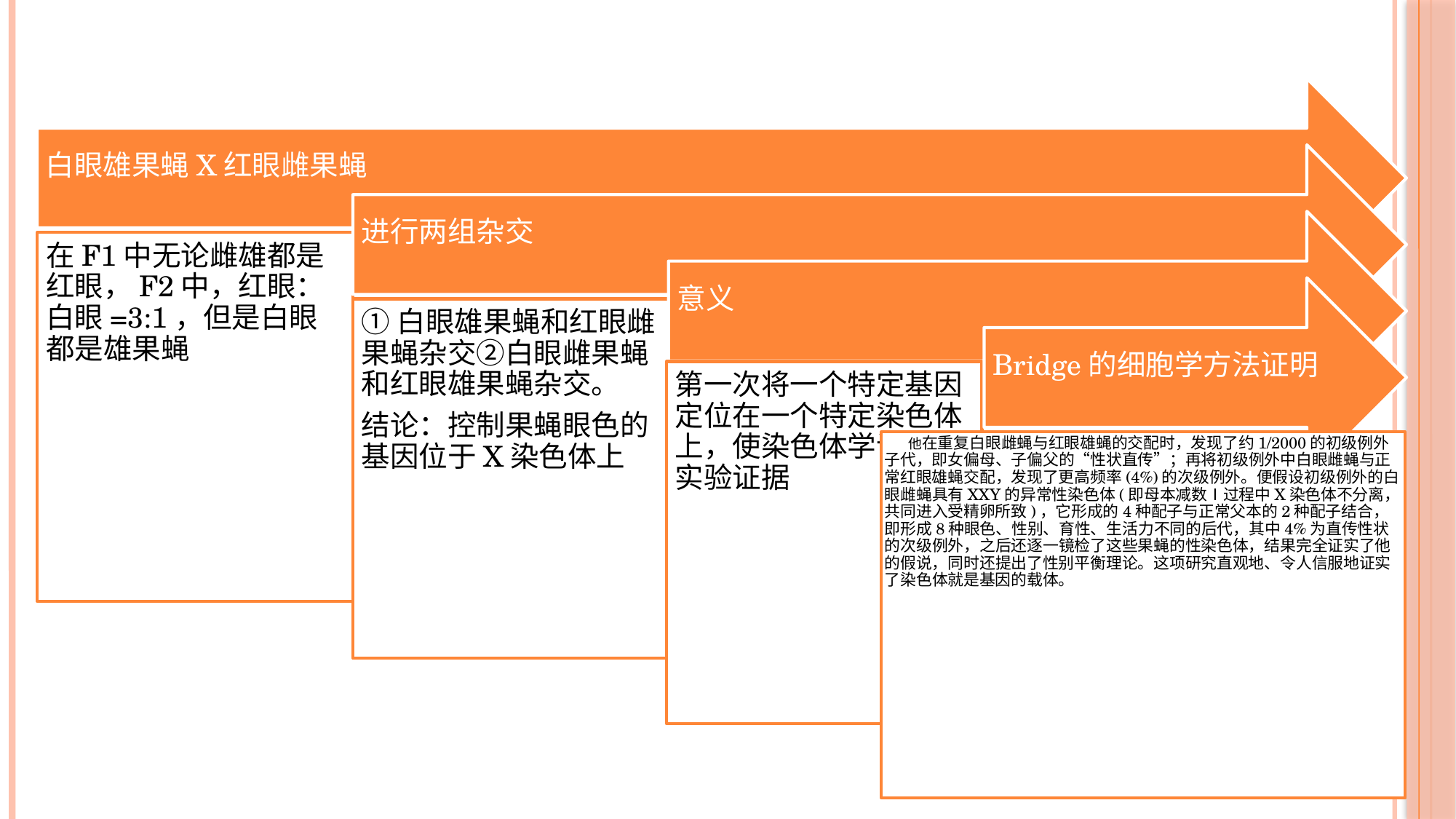

白眼雄果蝇X红眼雌果蝇
在F1中无论雌雄都是红眼，F2中，红眼：白眼=3:1，但是白眼都是雄果蝇
进行两组杂交
①白眼雄果蝇和红眼雌果蝇杂交②白眼雌果蝇和红眼雄果蝇杂交。
结论：控制果蝇眼色的基因位于X染色体上
意义
第一次将一个特定基因定位在一个特定染色体上，使染色体学说获得实验证据
Bridge的细胞学方法证明
         他在重复白眼雌蝇与红眼雄蝇的交配时，发现了约1/2000的初级例外子代，即女偏母、子偏父的“性状直传”；再将初级例外中白眼雌蝇与正常红眼雄蝇交配，发现了更高频率(4%)的次级例外。便假设初级例外的白眼雌蝇具有XXY的异常性染色体(即母本减数Ⅰ过程中X染色体不分离，共同进入受精卵所致)，它形成的4种配子与正常父本的2种配子结合，即形成8种眼色、性别、育性、生活力不同的后代，其中4%为直传性状的次级例外，之后还逐一镜检了这些果蝇的性染色体，结果完全证实了他的假说，同时还提出了性别平衡理论。这项研究直观地、令人信服地证实了染色体就是基因的载体。